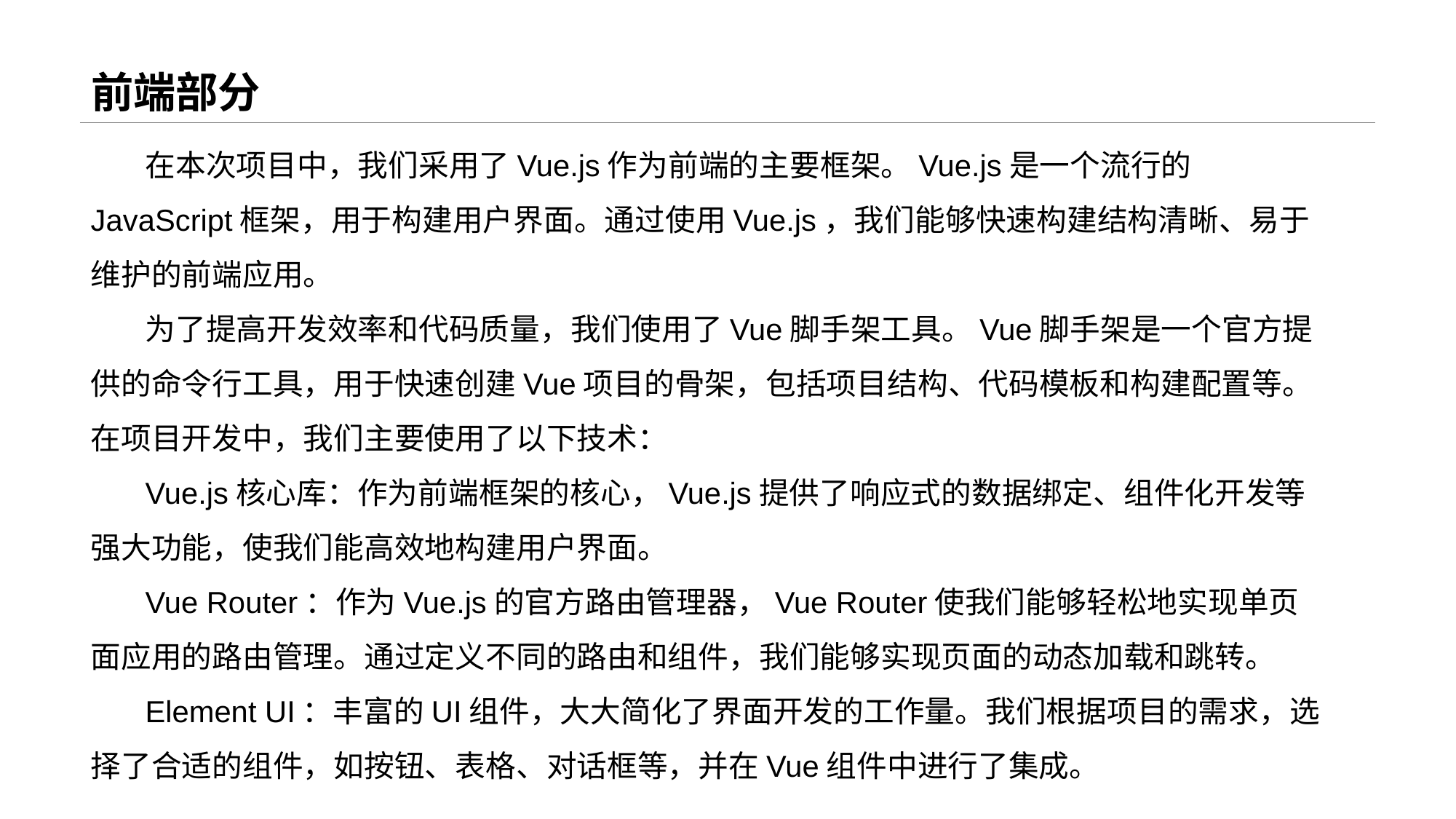

# 前端部分
在本次项目中，我们采用了Vue.js作为前端的主要框架。Vue.js是一个流行的JavaScript框架，用于构建用户界面。通过使用Vue.js，我们能够快速构建结构清晰、易于维护的前端应用。
为了提高开发效率和代码质量，我们使用了Vue脚手架工具。Vue脚手架是一个官方提供的命令行工具，用于快速创建Vue项目的骨架，包括项目结构、代码模板和构建配置等。在项目开发中，我们主要使用了以下技术：
Vue.js核心库：作为前端框架的核心，Vue.js提供了响应式的数据绑定、组件化开发等强大功能，使我们能高效地构建用户界面。
Vue Router：作为Vue.js的官方路由管理器，Vue Router使我们能够轻松地实现单页面应用的路由管理。通过定义不同的路由和组件，我们能够实现页面的动态加载和跳转。
Element UI：丰富的UI组件，大大简化了界面开发的工作量。我们根据项目的需求，选择了合适的组件，如按钮、表格、对话框等，并在Vue组件中进行了集成。